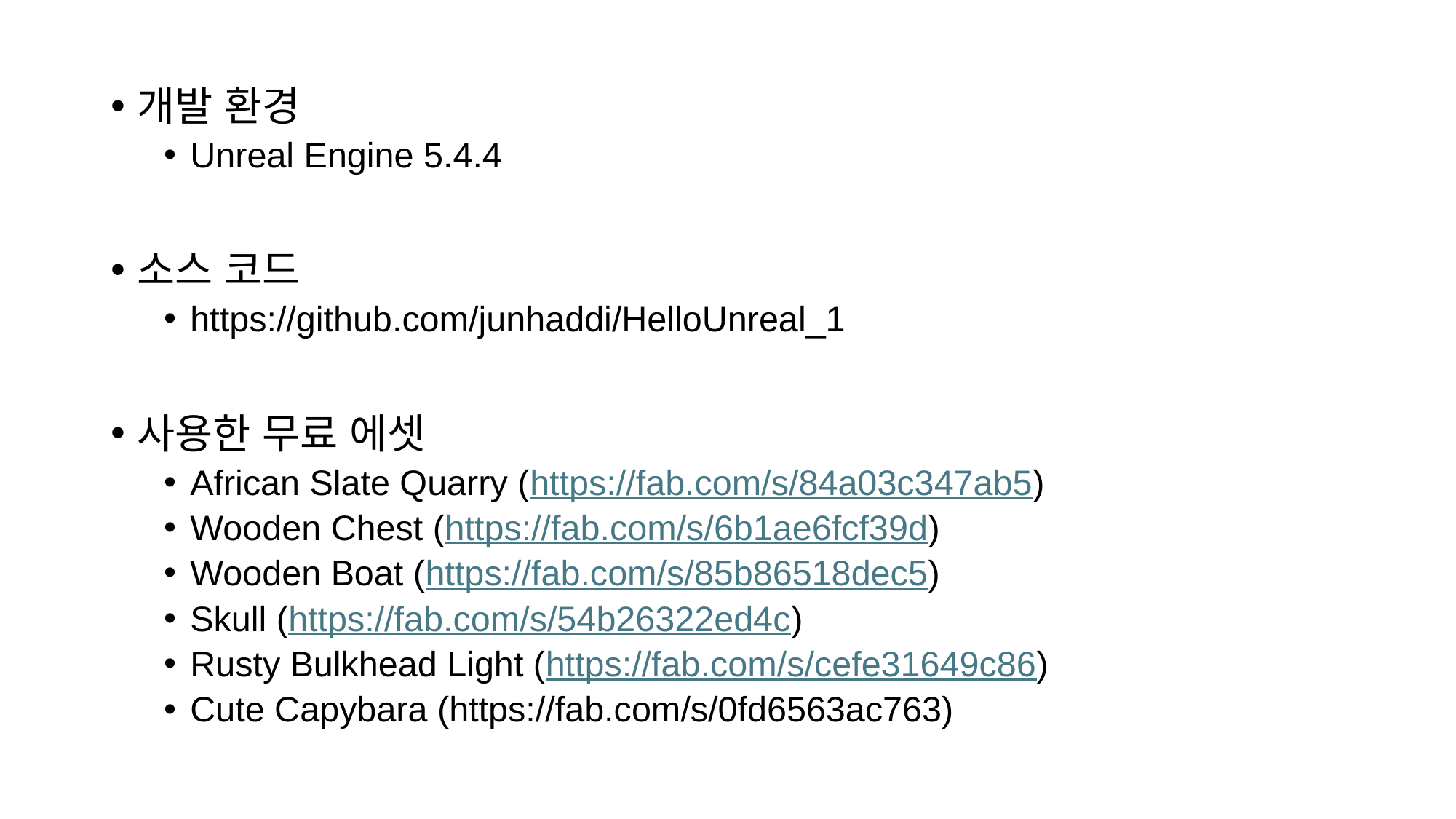

개발 환경
Unreal Engine 5.4.4

소스 코드
https://github.com/junhaddi/HelloUnreal_1

사용한 무료 에셋
African Slate Quarry (https://fab.com/s/84a03c347ab5)
Wooden Chest (https://fab.com/s/6b1ae6fcf39d)
Wooden Boat (https://fab.com/s/85b86518dec5)
Skull (https://fab.com/s/54b26322ed4c)
Rusty Bulkhead Light (https://fab.com/s/cefe31649c86)
Cute Capybara (https://fab.com/s/0fd6563ac763)